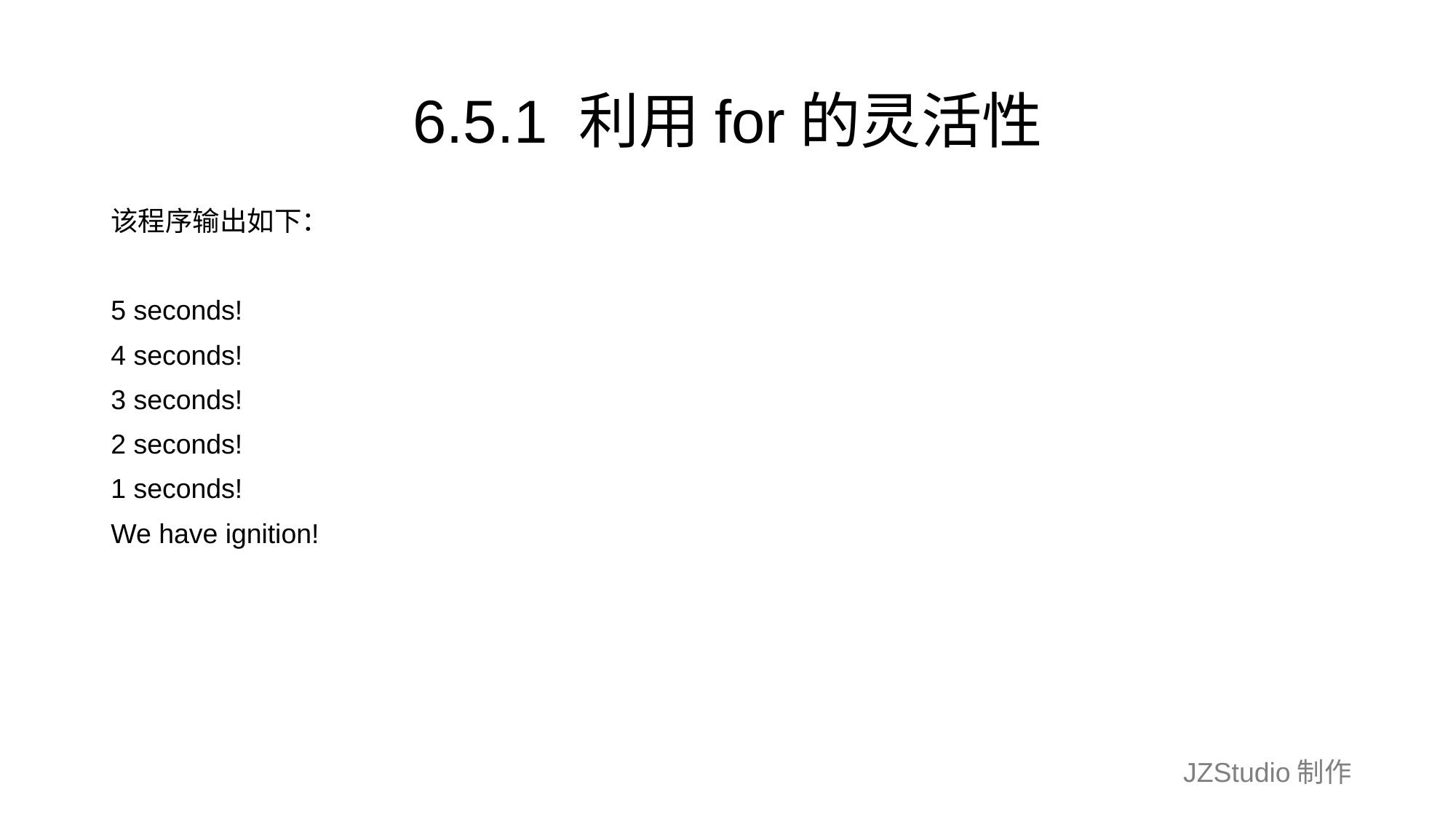

# 6.5.1 利用for的灵活性
该程序输出如下：

5 seconds!
4 seconds!
3 seconds!
2 seconds!
1 seconds!
We have ignition!